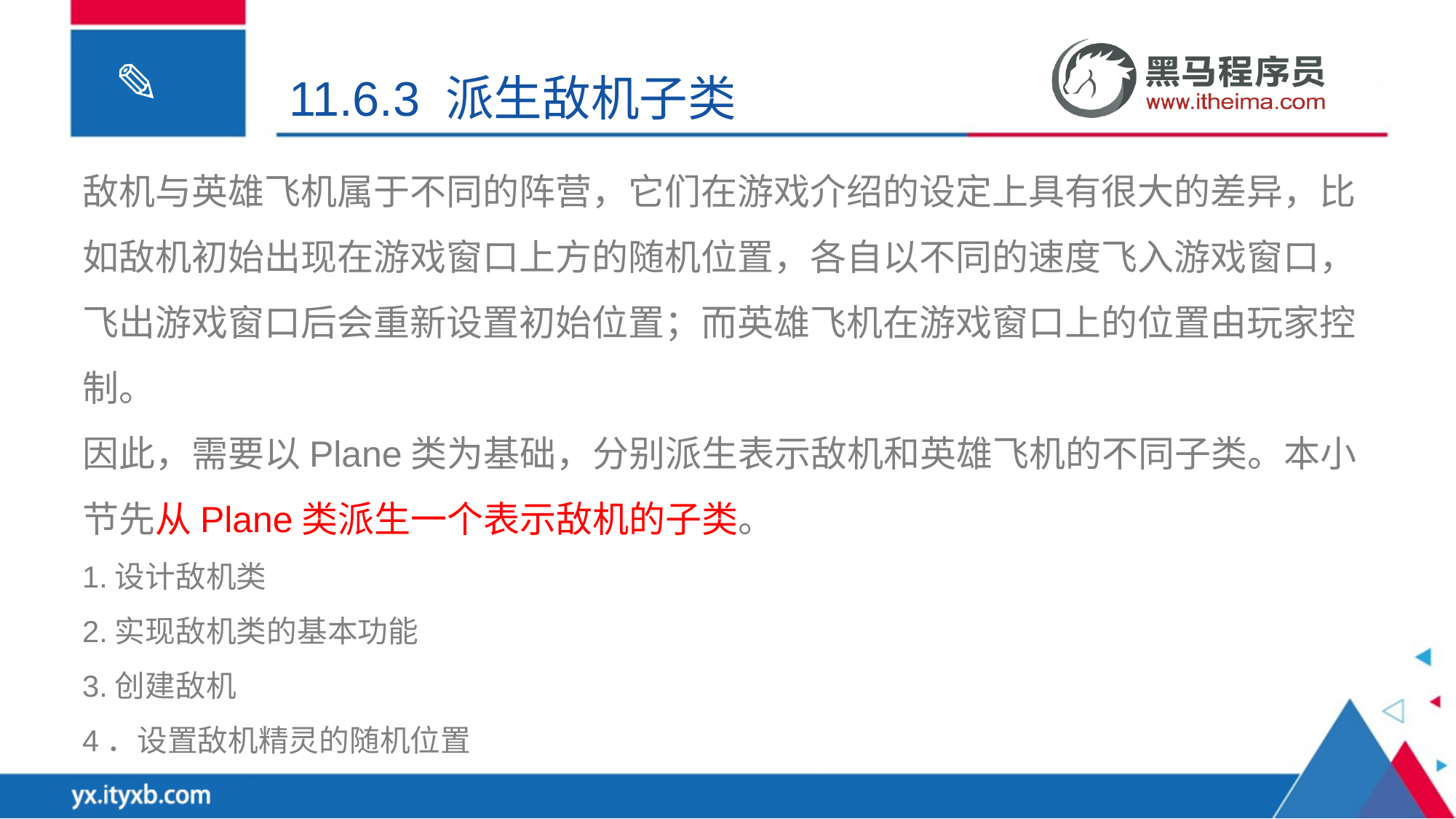

11.6.3 派生敌机子类
敌机与英雄飞机属于不同的阵营，它们在游戏介绍的设定上具有很大的差异，比如敌机初始出现在游戏窗口上方的随机位置，各自以不同的速度飞入游戏窗口，飞出游戏窗口后会重新设置初始位置；而英雄飞机在游戏窗口上的位置由玩家控制。
因此，需要以Plane类为基础，分别派生表示敌机和英雄飞机的不同子类。本小节先从Plane类派生一个表示敌机的子类。
1.设计敌机类
2.实现敌机类的基本功能
3.创建敌机
4．设置敌机精灵的随机位置